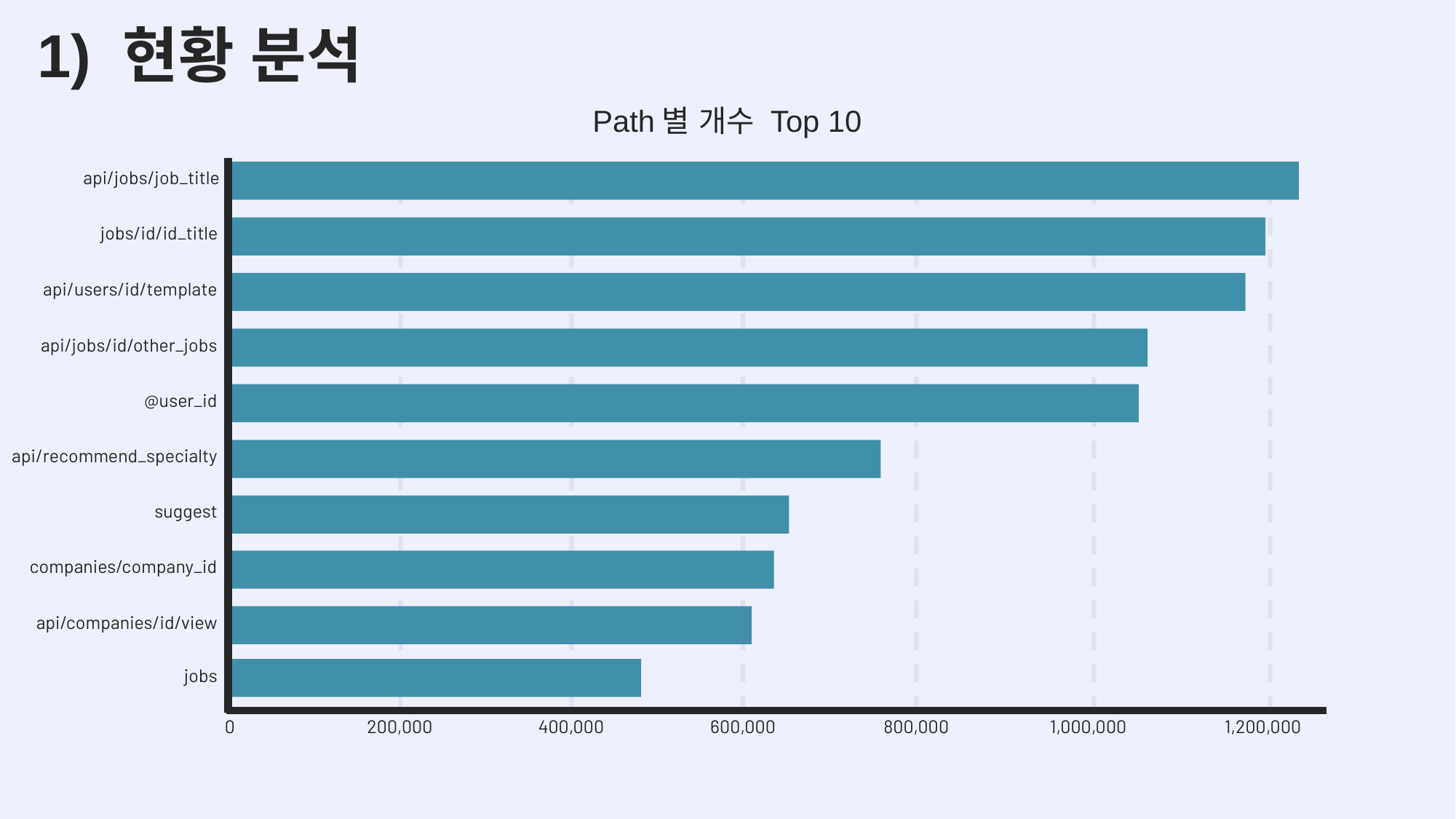

2) 문제점 파악
3) A/B 테스트 제안
1) 현황 분석

Path별 개수 Top 10
api/jobs/job_title

jobs/id/id_title

api/users/id/template

api/jobs/id/other_jobs

@user_id

api/recommend_specialty

suggest

companies/company_id

api/companies/id/view

jobs

0
200,000
400,000
600,000
800,000
1,000,000
1,200,000